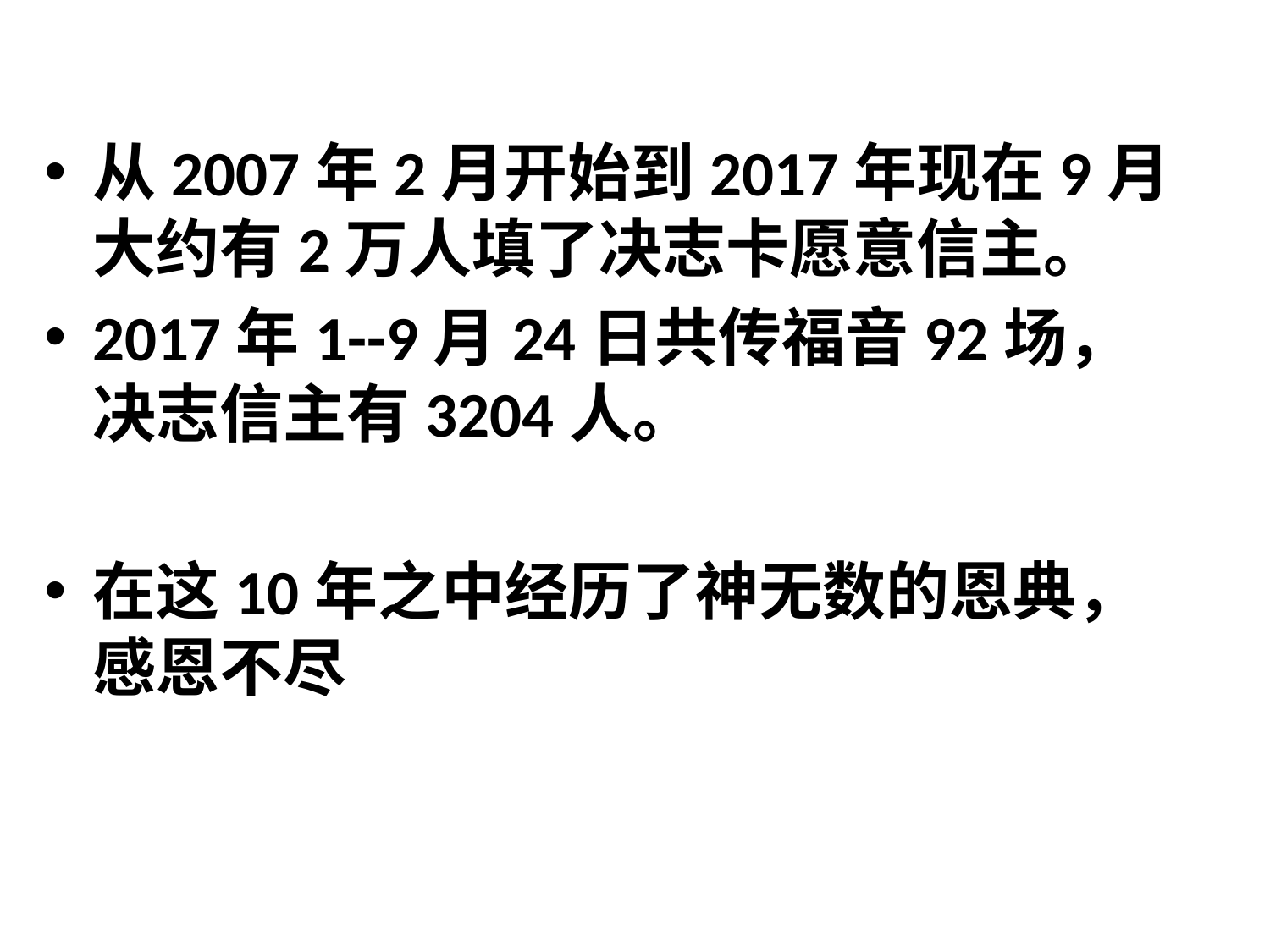

#
从2007年2月开始到2017年现在9月大约有2万人填了决志卡愿意信主。
2017年1--9月24日共传福音92场，决志信主有3204人。

在这10年之中经历了神无数的恩典，感恩不尽